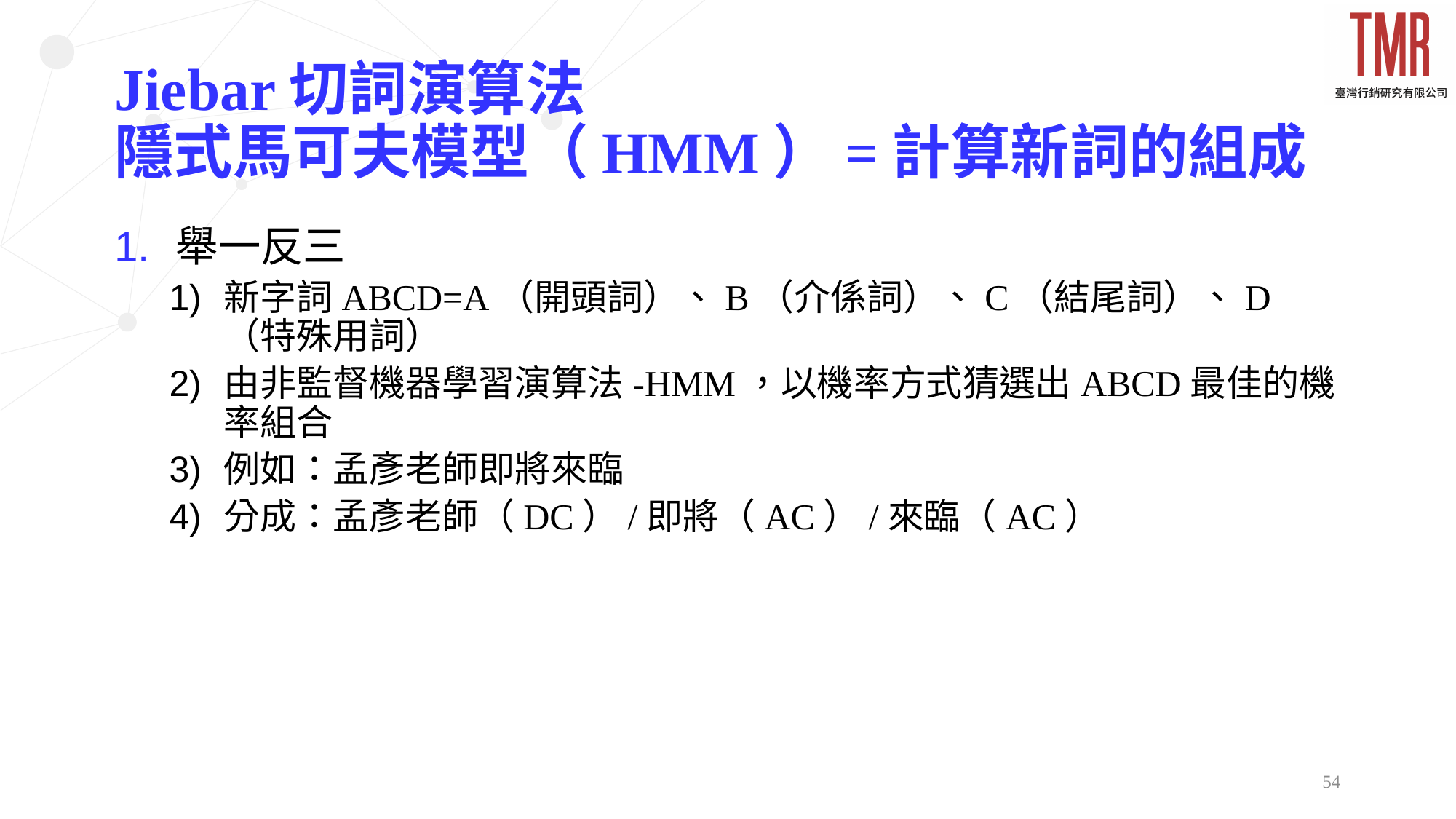

# Jiebar切詞演算法 隱式馬可夫模型（HMM）=計算新詞的組成
舉一反三
新字詞ABCD=A（開頭詞）、B（介係詞）、C（結尾詞）、D（特殊用詞）
由非監督機器學習演算法-HMM，以機率方式猜選出ABCD最佳的機率組合
例如：孟彥老師即將來臨
分成：孟彥老師（DC）/即將（AC）/來臨（AC）
54